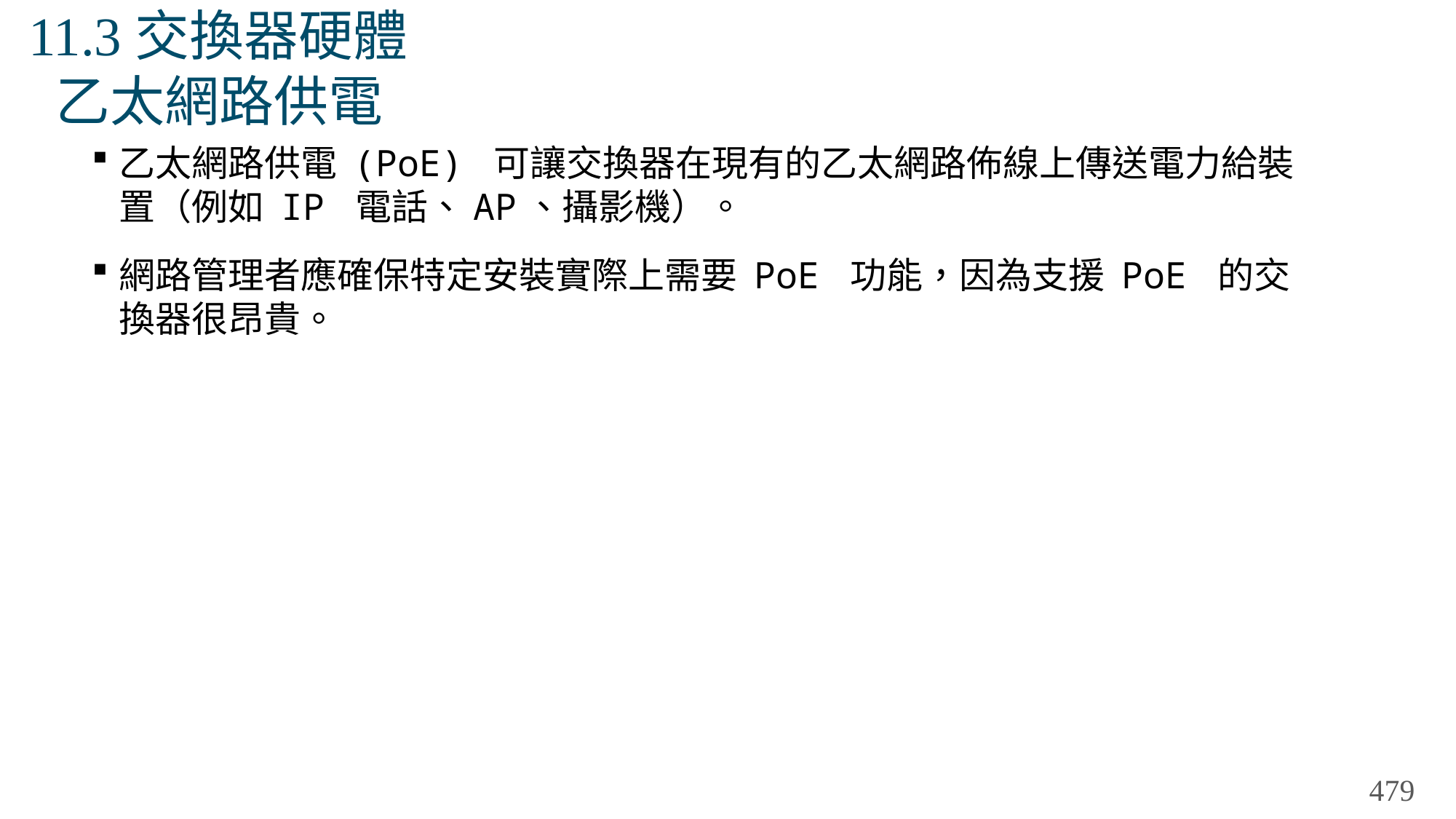

# 11.3交換器硬體 乙太網路供電
乙太網路供電 (PoE) 可讓交換器在現有的乙太網路佈線上傳送電力給裝置（例如 IP 電話、AP、攝影機）。
網路管理者應確保特定安裝實際上需要 PoE 功能，因為支援 PoE 的交換器很昂貴。
479